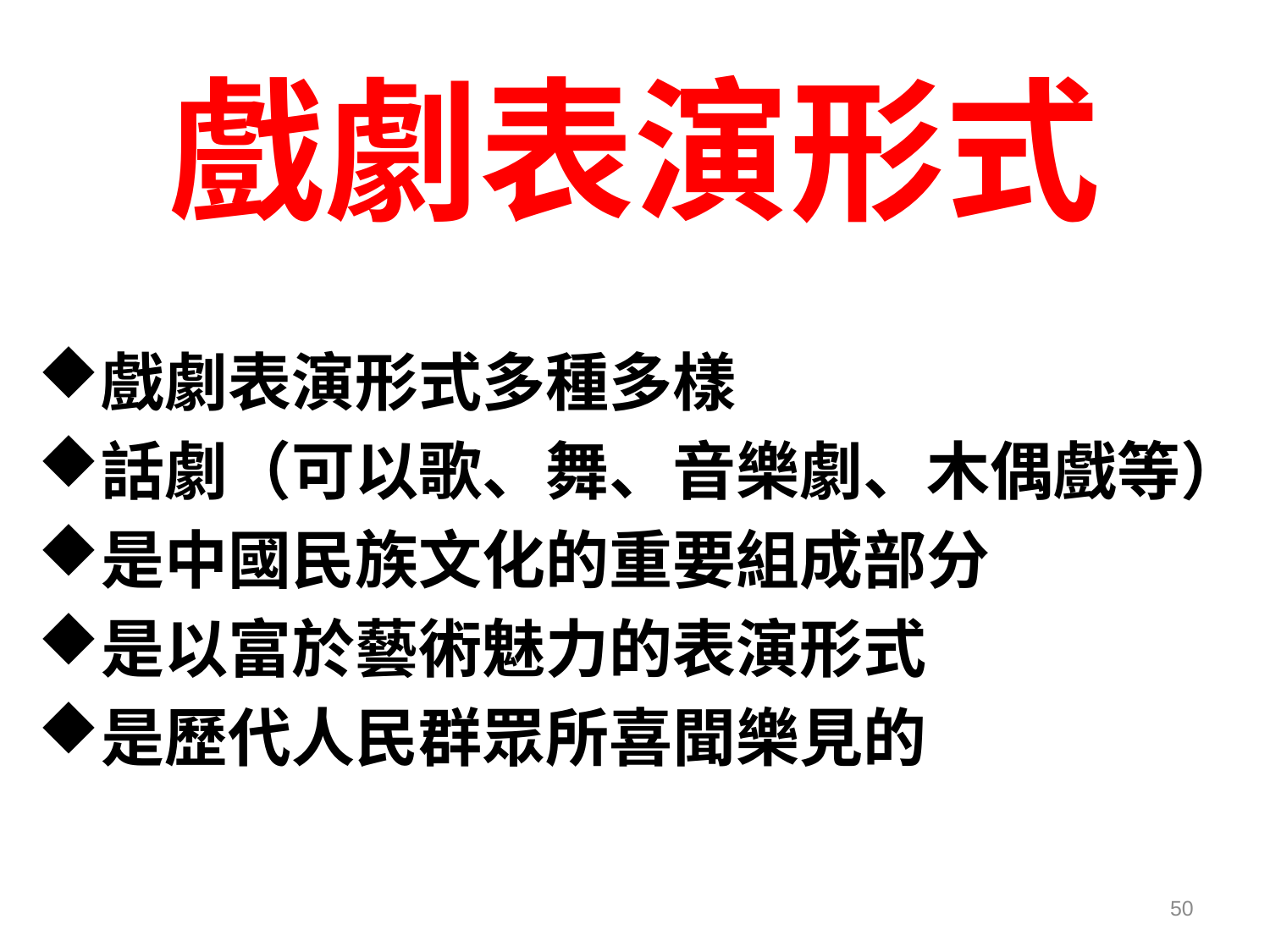

# 戲劇表演形式
戲劇表演形式多種多樣
話劇（可以歌、舞、音樂劇、木偶戲等）
是中國民族文化的重要組成部分
是以富於藝術魅力的表演形式
是歷代人民群眾所喜聞樂見的
50